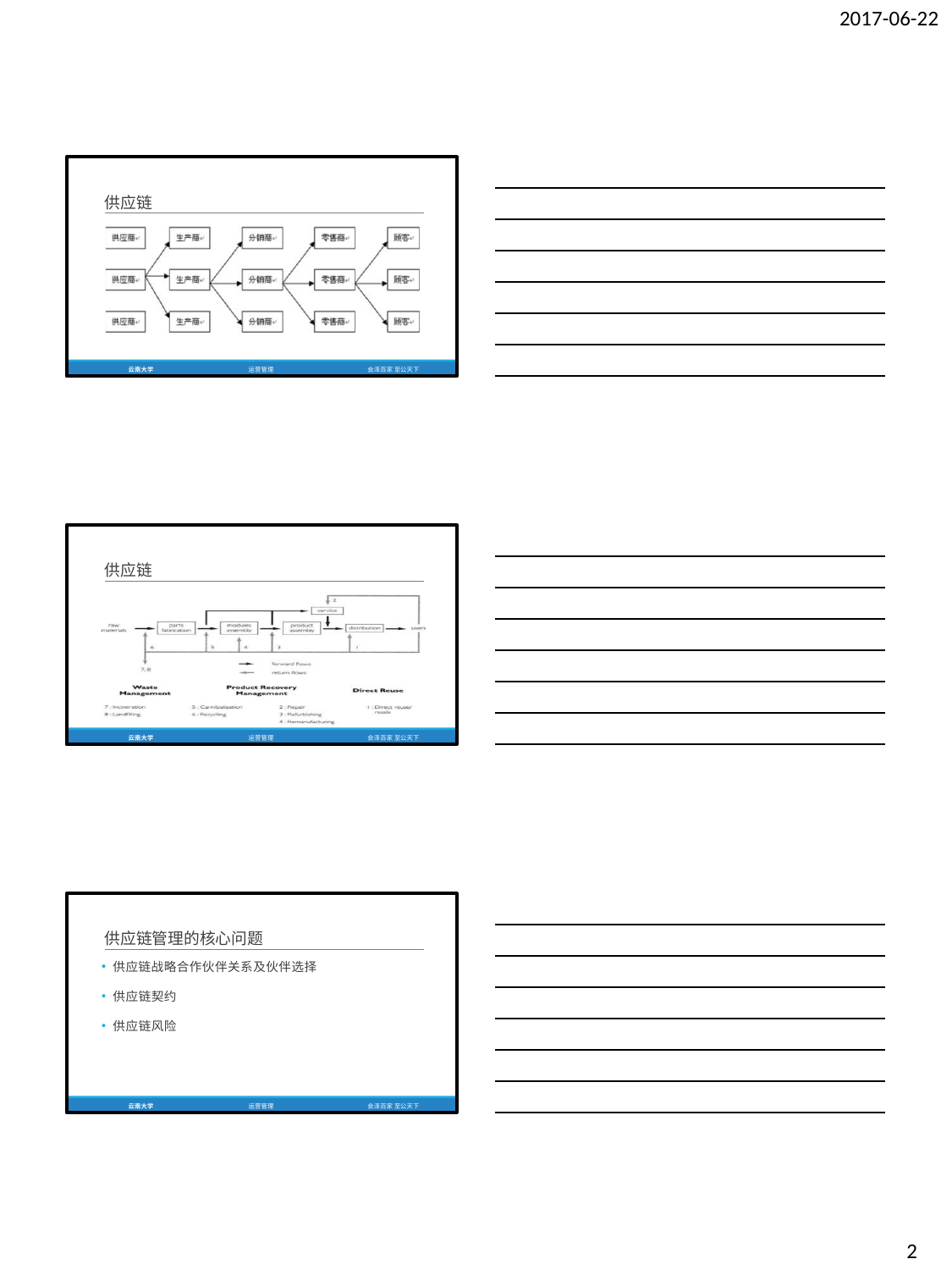

2017-06-22

供应链

云南大学
运营管理
会泽百家 至公天下

供应链

云南大学
运营管理
会泽百家 至公天下

供应链管理的核心问题
供应链战略合作伙伴关系及伙伴选择

供应链契约

供应链风险

云南大学
运营管理
会泽百家 至公天下

2